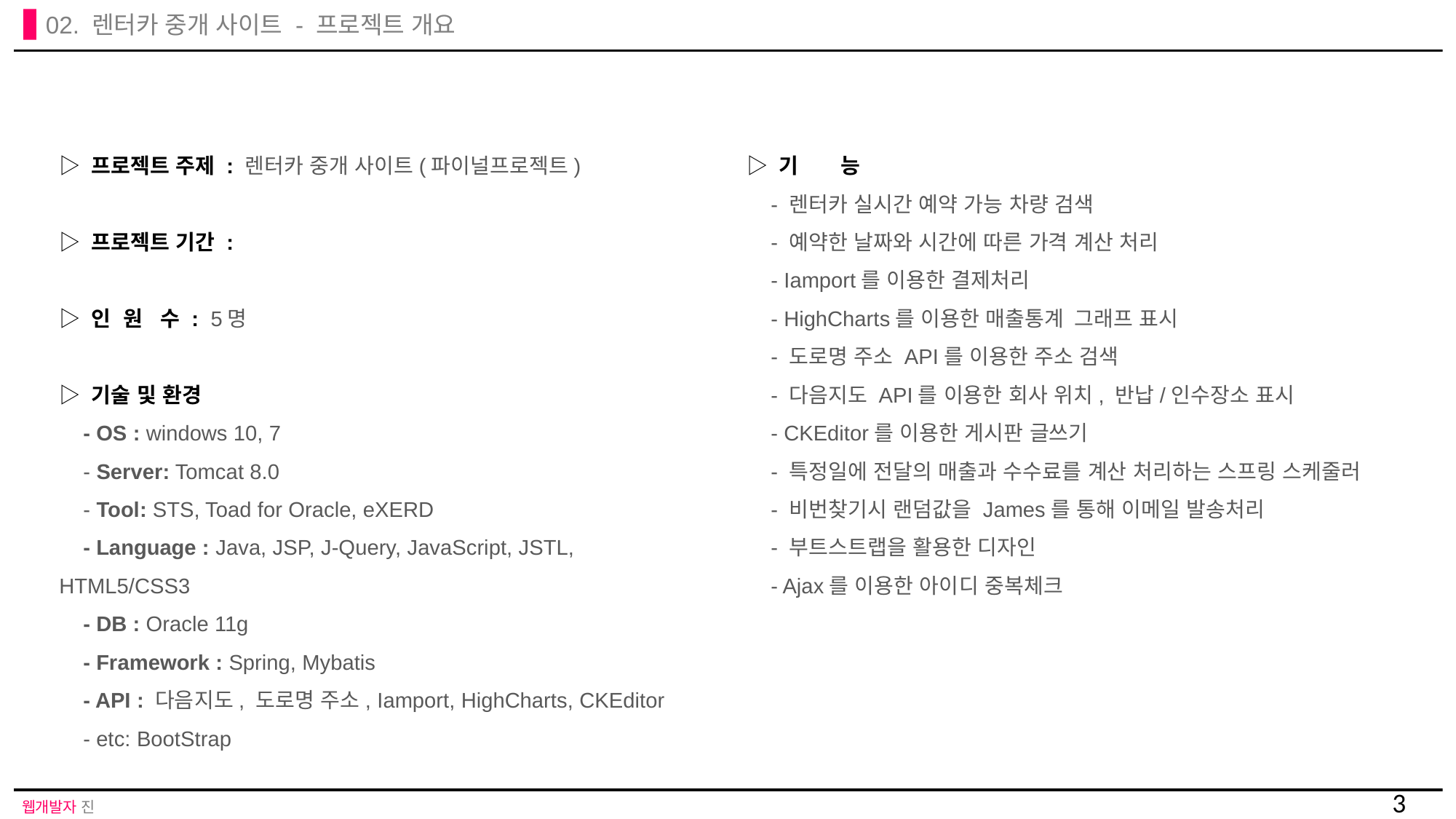

02. 렌터카 중개 사이트 - 프로젝트 개요
▷ 프로젝트 주제 : 렌터카 중개 사이트(파이널프로젝트)

▷ 프로젝트 기간 :

▷ 인  원   수 :  5명

▷ 기술 및 환경
    - OS : windows 10, 7
    - Server: Tomcat 8.0
    - Tool: STS, Toad for Oracle, eXERD
    - Language : Java, JSP, J-Query, JavaScript, JSTL, HTML5/CSS3
    - DB : Oracle 11g
    - Framework : Spring, Mybatis
    - API : 다음지도, 도로명 주소, Iamport, HighCharts, CKEditor
    - etc: BootStrap
▷ 기       능
    - 렌터카 실시간 예약 가능 차량 검색
    - 예약한 날짜와 시간에 따른 가격 계산 처리
    - Iamport를 이용한 결제처리
    - HighCharts를 이용한 매출통계	그래프 표시
    - 도로명 주소 API를 이용한 주소 검색
    - 다음지도 API를 이용한 회사 위치, 반납/인수장소 표시
    - CKEditor를 이용한 게시판 글쓰기
    - 특정일에 전달의 매출과 수수료를 계산 처리하는 스프링 스케줄러
    - 비번찾기시 랜덤값을 James를 통해 이메일 발송처리
    - 부트스트랩을 활용한 디자인
    - Ajax를 이용한 아이디 중복체크
3